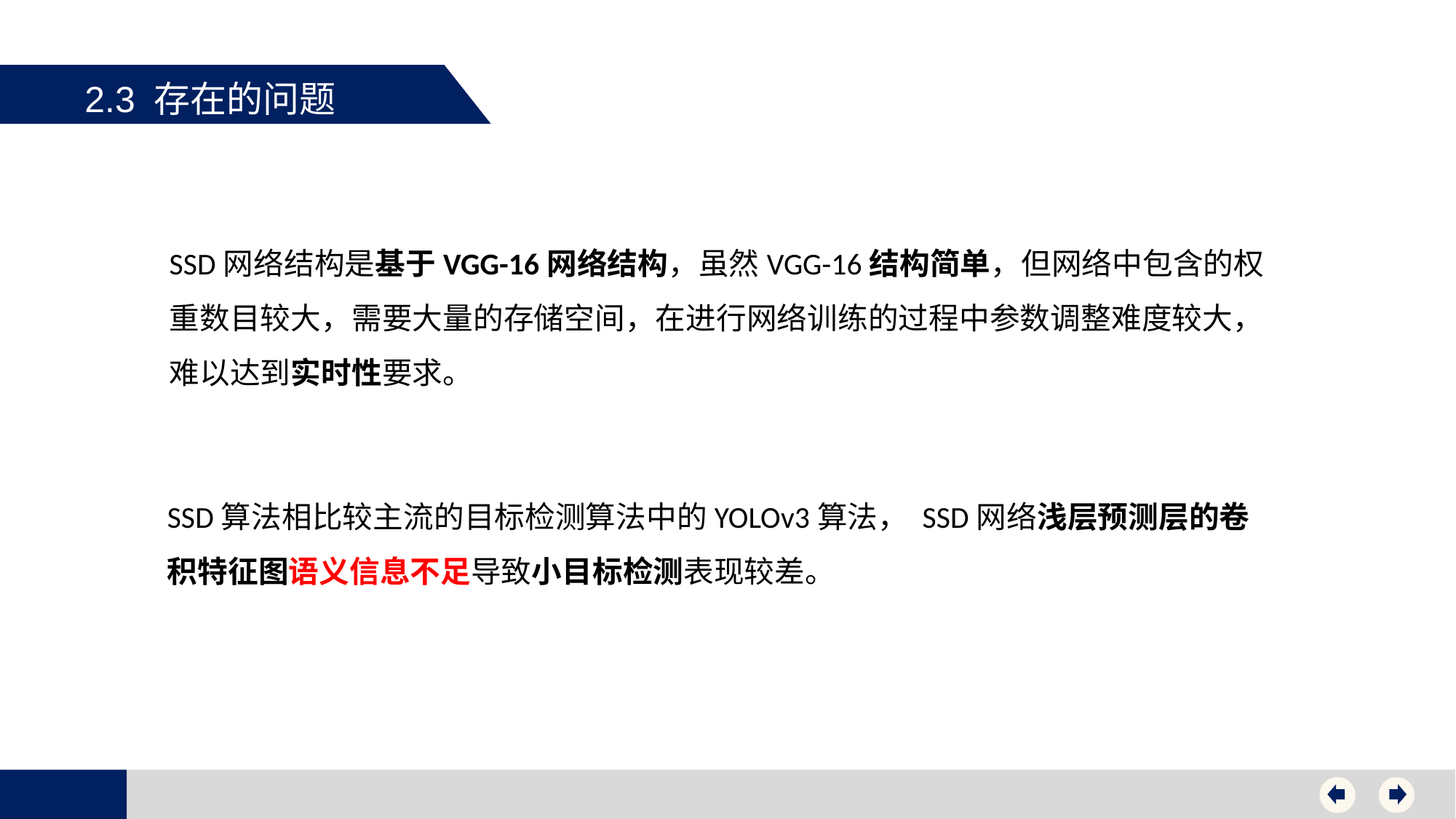

2.3 存在的问题
SSD网络结构是基于VGG-16网络结构，虽然VGG-16结构简单，但网络中包含的权重数目较大，需要大量的存储空间，在进行网络训练的过程中参数调整难度较大，难以达到实时性要求。
SSD算法相比较主流的目标检测算法中的YOLOv3算法， SSD网络浅层预测层的卷积特征图语义信息不足导致小目标检测表现较差。